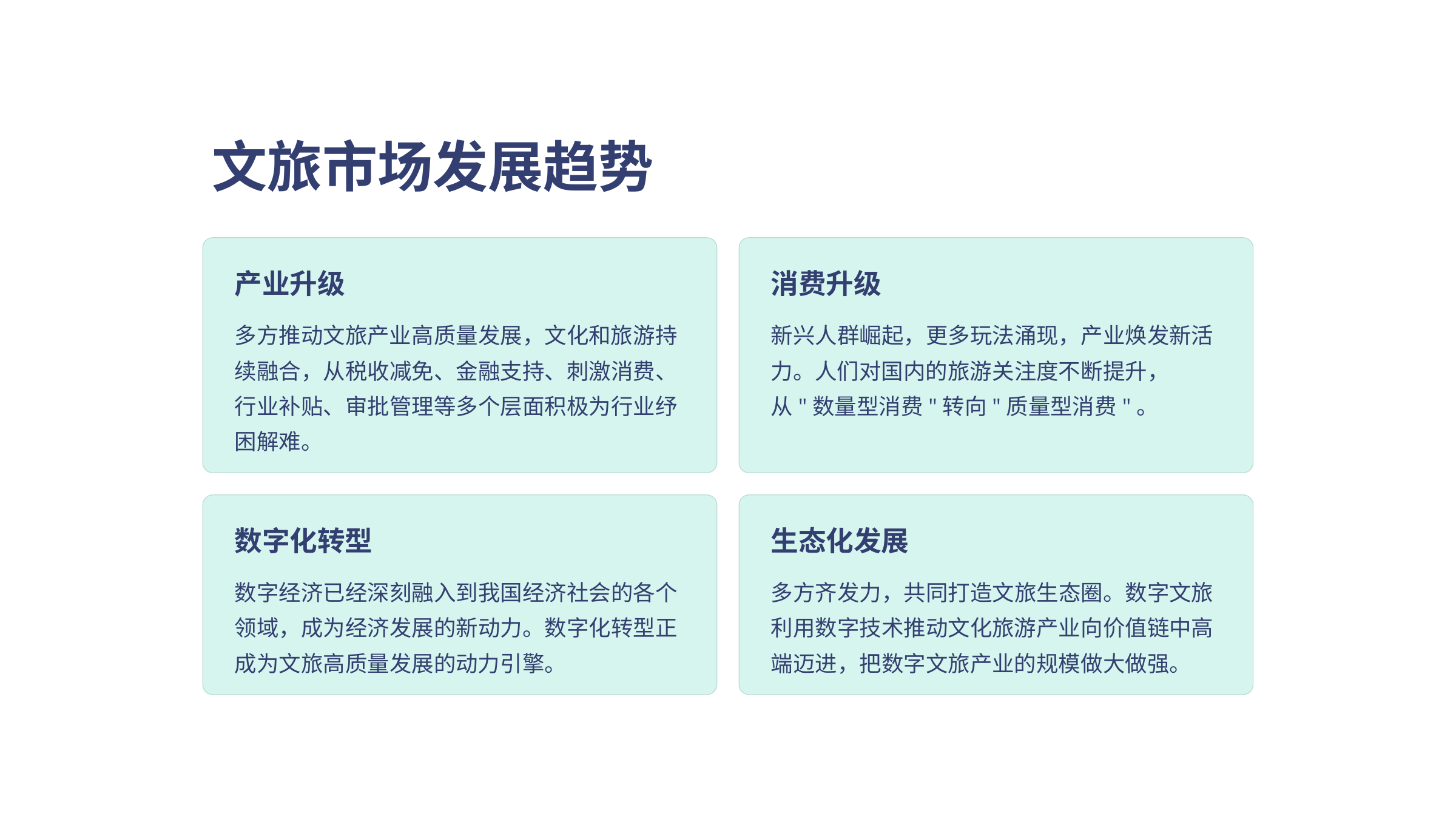

文旅市场发展趋势

产业升级
消费升级
多方推动文旅产业高质量发展，文化和旅游持续融合，从税收减免、金融支持、刺激消费、行业补贴、审批管理等多个层面积极为行业纾困解难。
新兴人群崛起，更多玩法涌现，产业焕发新活力。人们对国内的旅游关注度不断提升，从"数量型消费"转向"质量型消费"。

数字化转型
生态化发展
数字经济已经深刻融入到我国经济社会的各个领域，成为经济发展的新动力。数字化转型正成为文旅高质量发展的动力引擎。
多方齐发力，共同打造文旅生态圈。数字文旅利用数字技术推动文化旅游产业向价值链中高端迈进，把数字文旅产业的规模做大做强。